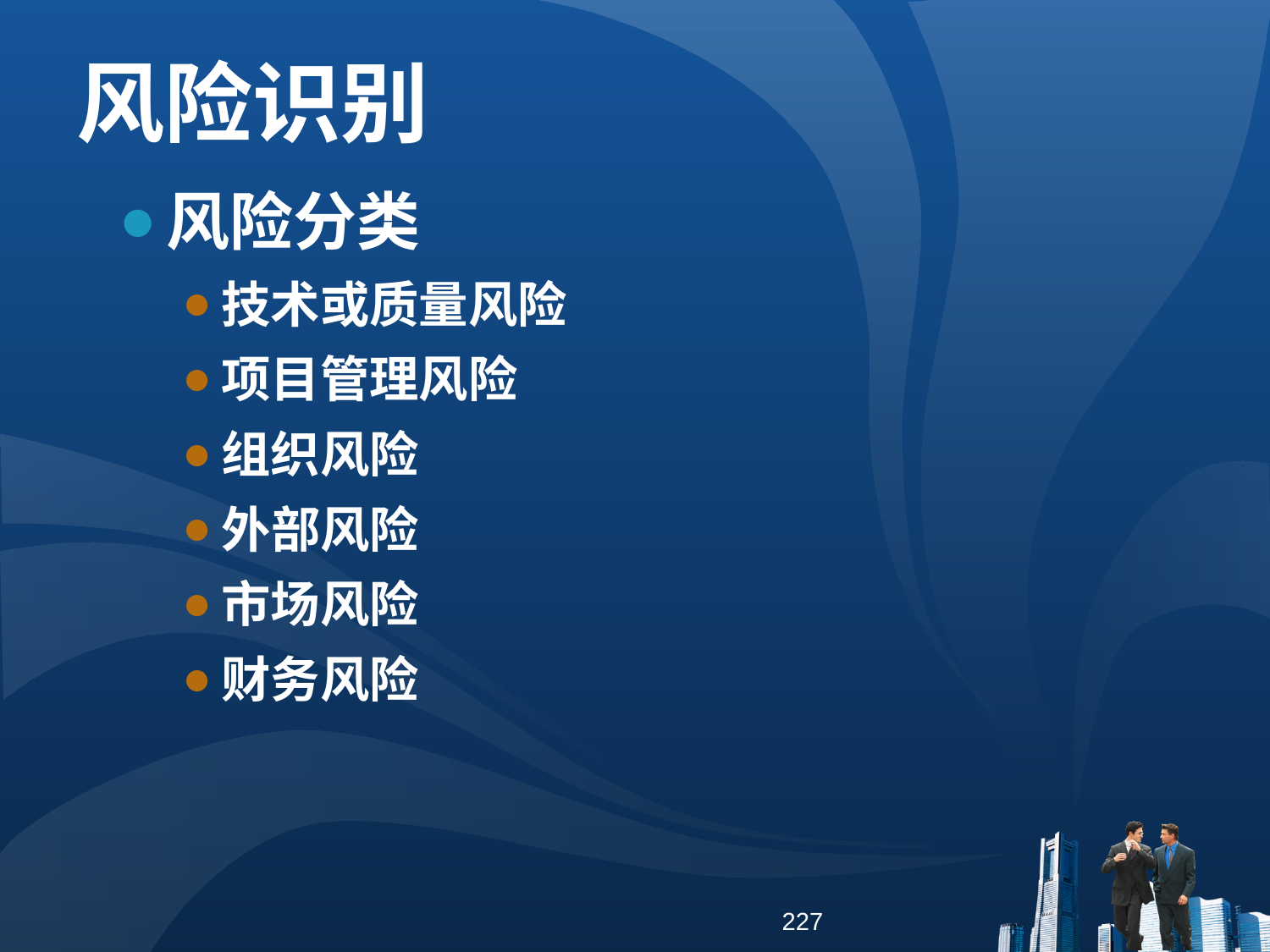

风险识别
风险分类
技术或质量风险
项目管理风险
组织风险
外部风险
市场风险
财务风险
227